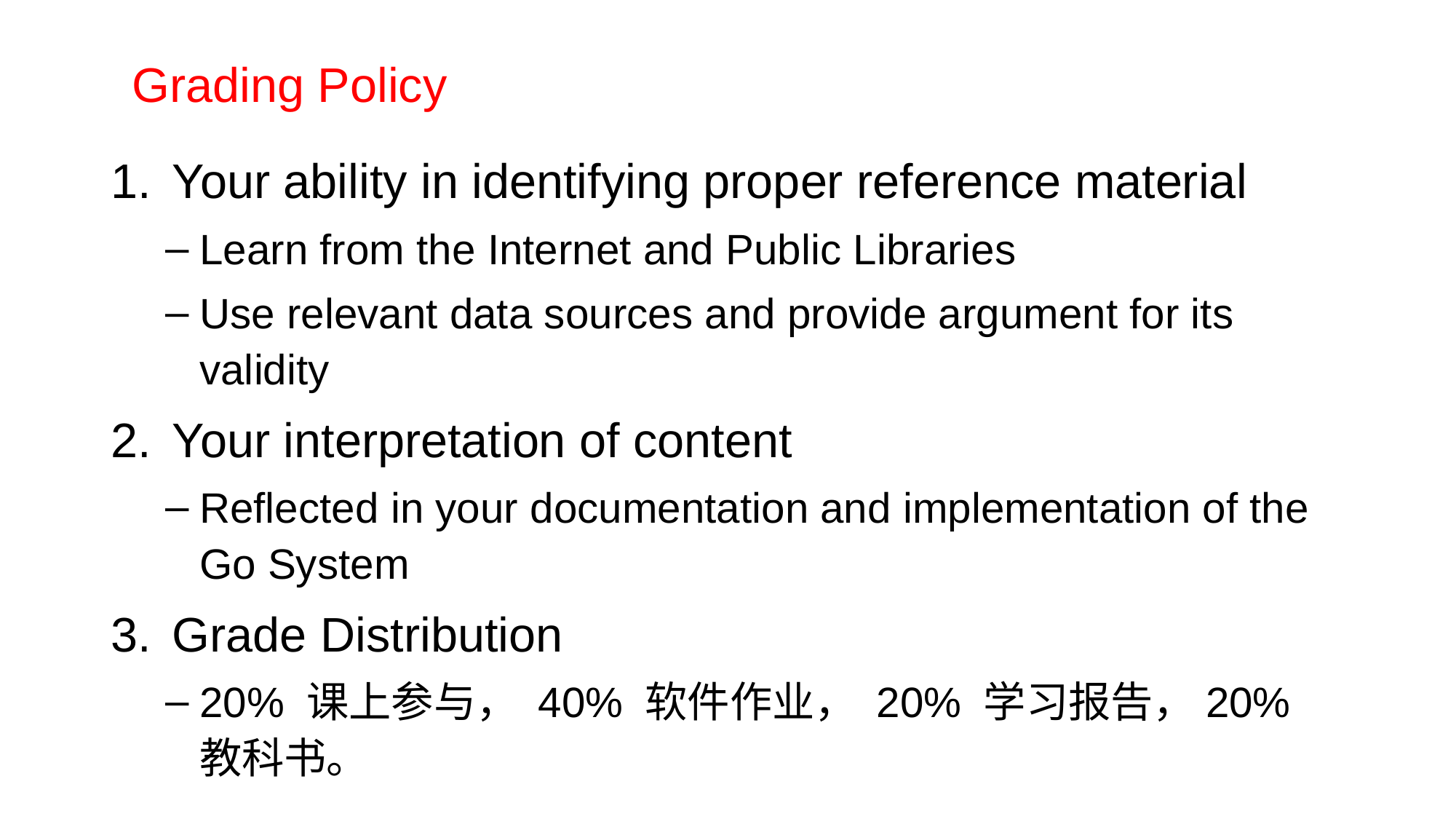

Grading Policy
Your ability in identifying proper reference material
Learn from the Internet and Public Libraries
Use relevant data sources and provide argument for its validity
Your interpretation of content
Reflected in your documentation and implementation of the Go System
Grade Distribution
20% 课上参与， 40% 软件作业， 20% 学习报告，20% 教科书。